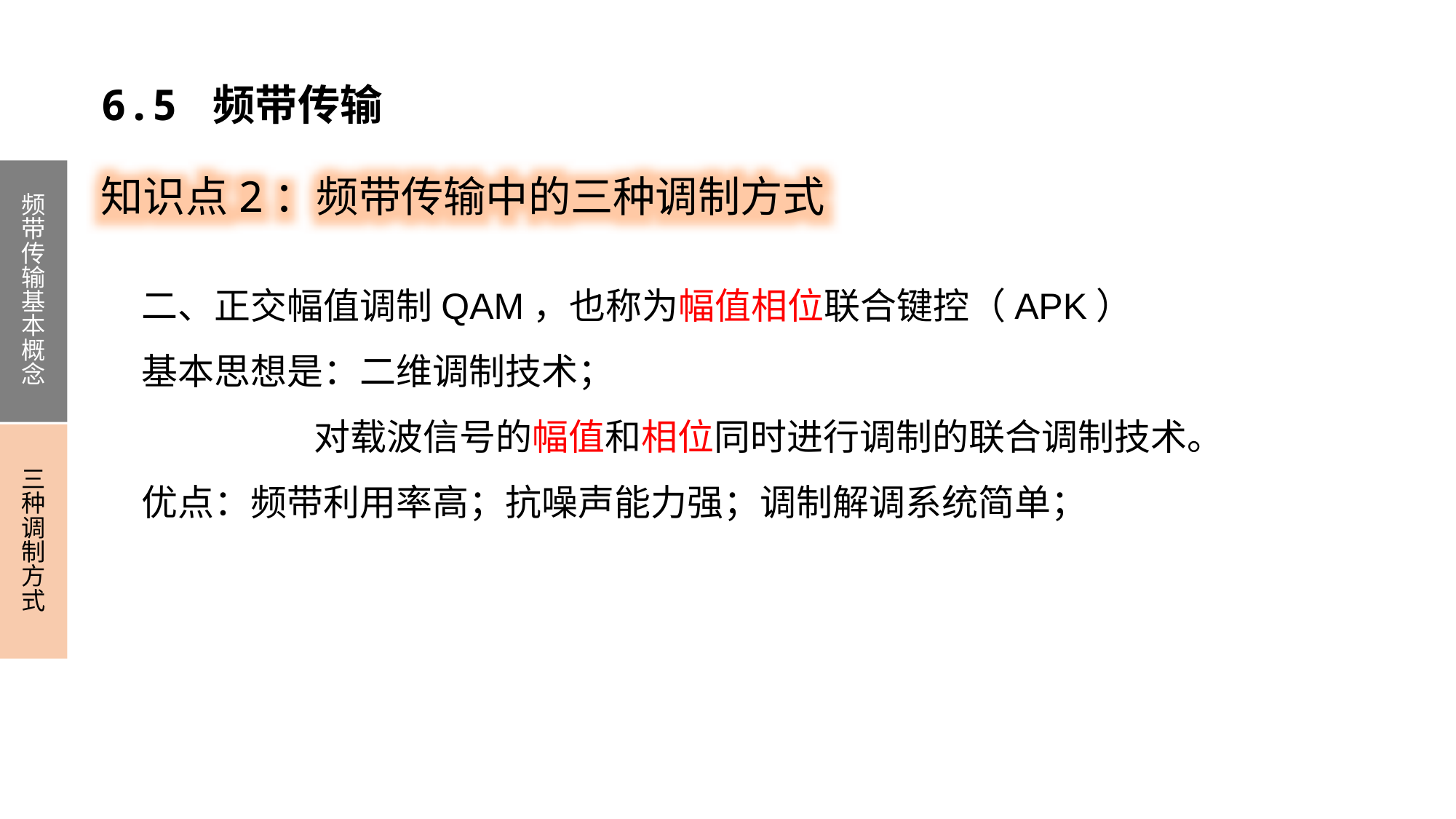

6.5 频带传输
知识点2：频带传输中的三种调制方式
频带传输基本概念
三种调制方式
二、正交幅值调制QAM，也称为幅值相位联合键控（APK）
基本思想是：二维调制技术；
                    对载波信号的幅值和相位同时进行调制的联合调制技术。
优点：频带利用率高；抗噪声能力强；调制解调系统简单；